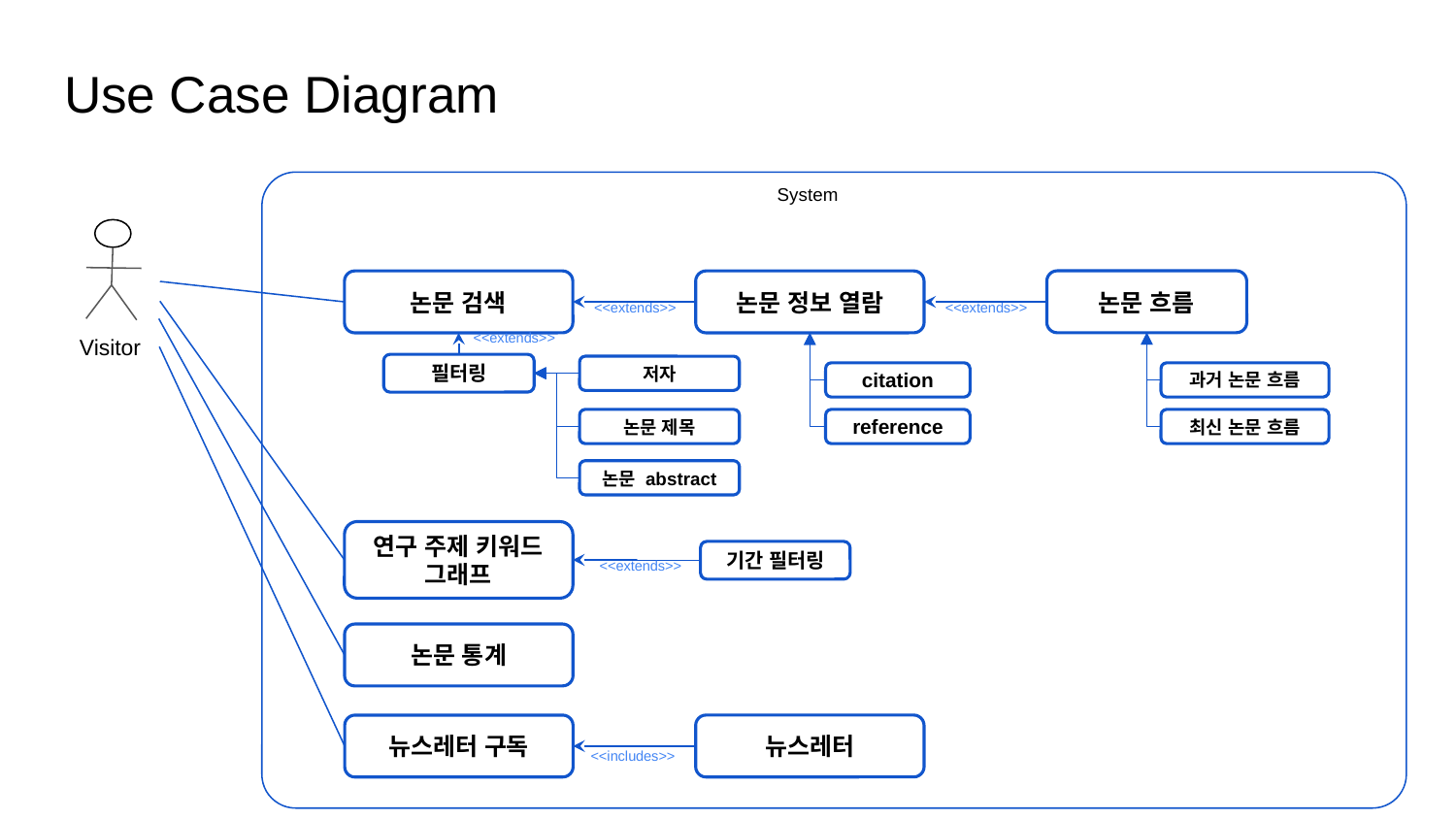

Use Case Diagram
System

논문 흐름
논문 정보 열람
논문 검색
Visitor
연구 주제 키워드 그래프
기간 필터링
<<extends>>
뉴스레터
<<includes>>
<<extends>>
<<extends>>
<<extends>>
필터링
저자
citation
과거 논문 흐름
reference
논문 제목
최신 논문 흐름
논문 abstract
논문 통계
뉴스레터 구독